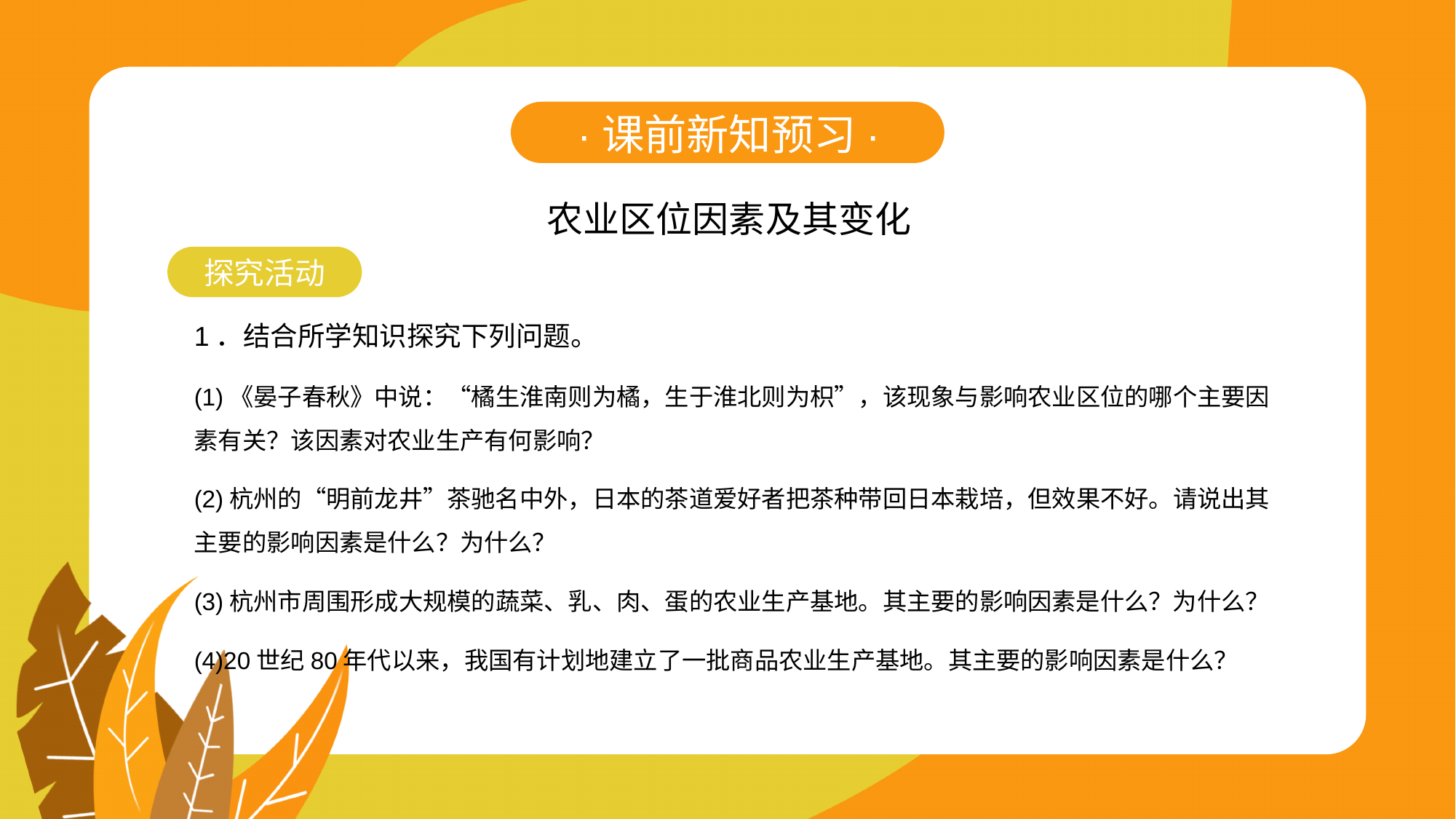

·课前新知预习·
农业区位因素及其变化
探究活动
1．结合所学知识探究下列问题。
(1)《晏子春秋》中说：“橘生淮南则为橘，生于淮北则为枳”，该现象与影响农业区位的哪个主要因素有关？该因素对农业生产有何影响？
(2)杭州的“明前龙井”茶驰名中外，日本的茶道爱好者把茶种带回日本栽培，但效果不好。请说出其主要的影响因素是什么？为什么？
(3)杭州市周围形成大规模的蔬菜、乳、肉、蛋的农业生产基地。其主要的影响因素是什么？为什么？
(4)20世纪80年代以来，我国有计划地建立了一批商品农业生产基地。其主要的影响因素是什么？